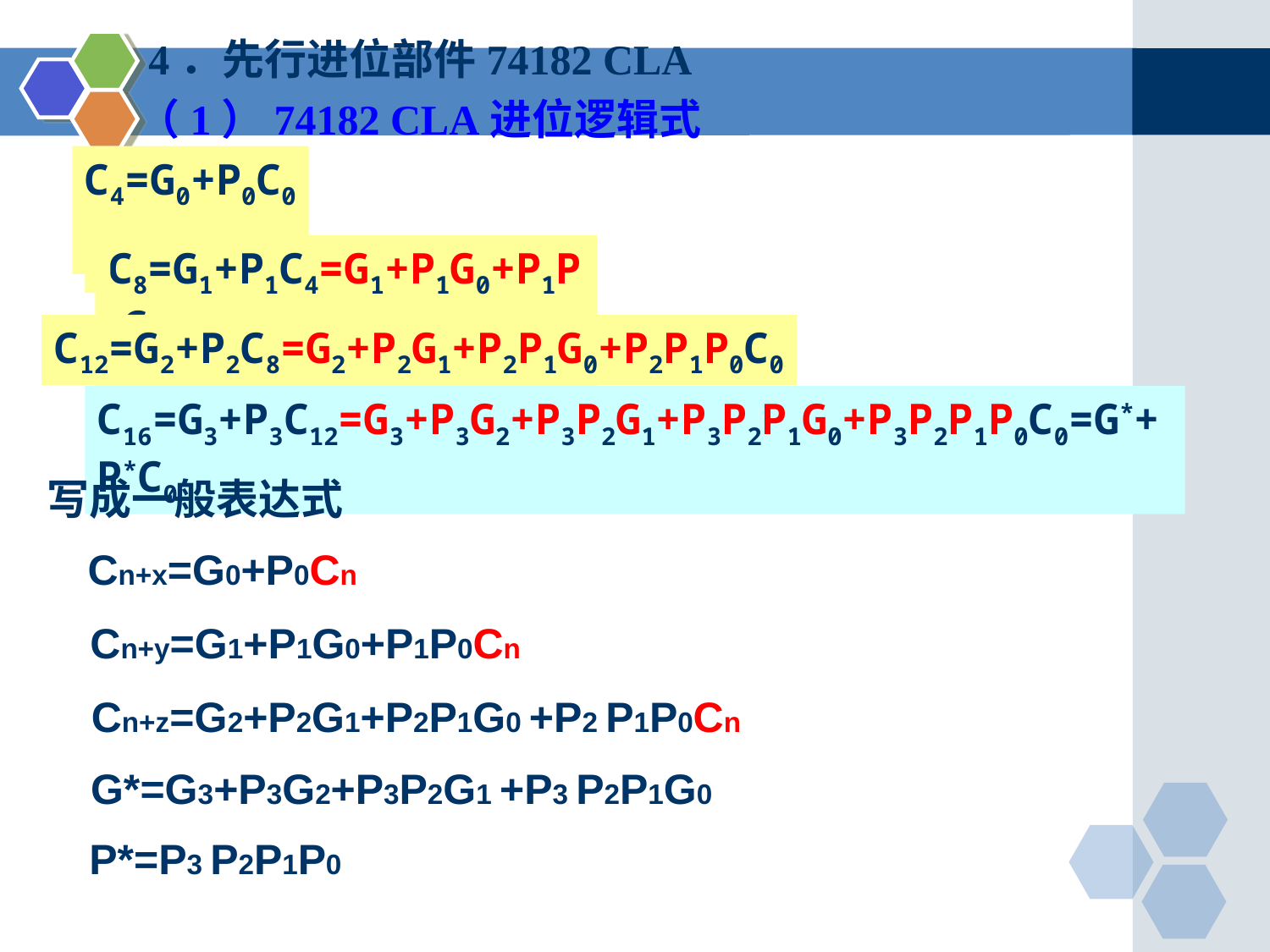

4．先行进位部件74182 CLA
（1）74182 CLA进位逻辑式
C4=G0+P0C0

C8=G1+P1C4=G1+P1G0+P1P0C0

C12=G2+P2C8=G2+P2G1+P2P1G0+P2P1P0C0
C16=G3+P3C12=G3+P3G2+P3P2G1+P3P2P1G0+P3P2P1P0C0=G*+P*C0
写成一般表达式
Cn+x=G0+P0Cn

Cn+y=G1+P1G0+P1P0Cn

Cn+z=G2+P2G1+P2P1G0 +P2 P1P0Cn

G*=G3+P3G2+P3P2G1 +P3 P2P1G0

P*=P3 P2P1P0